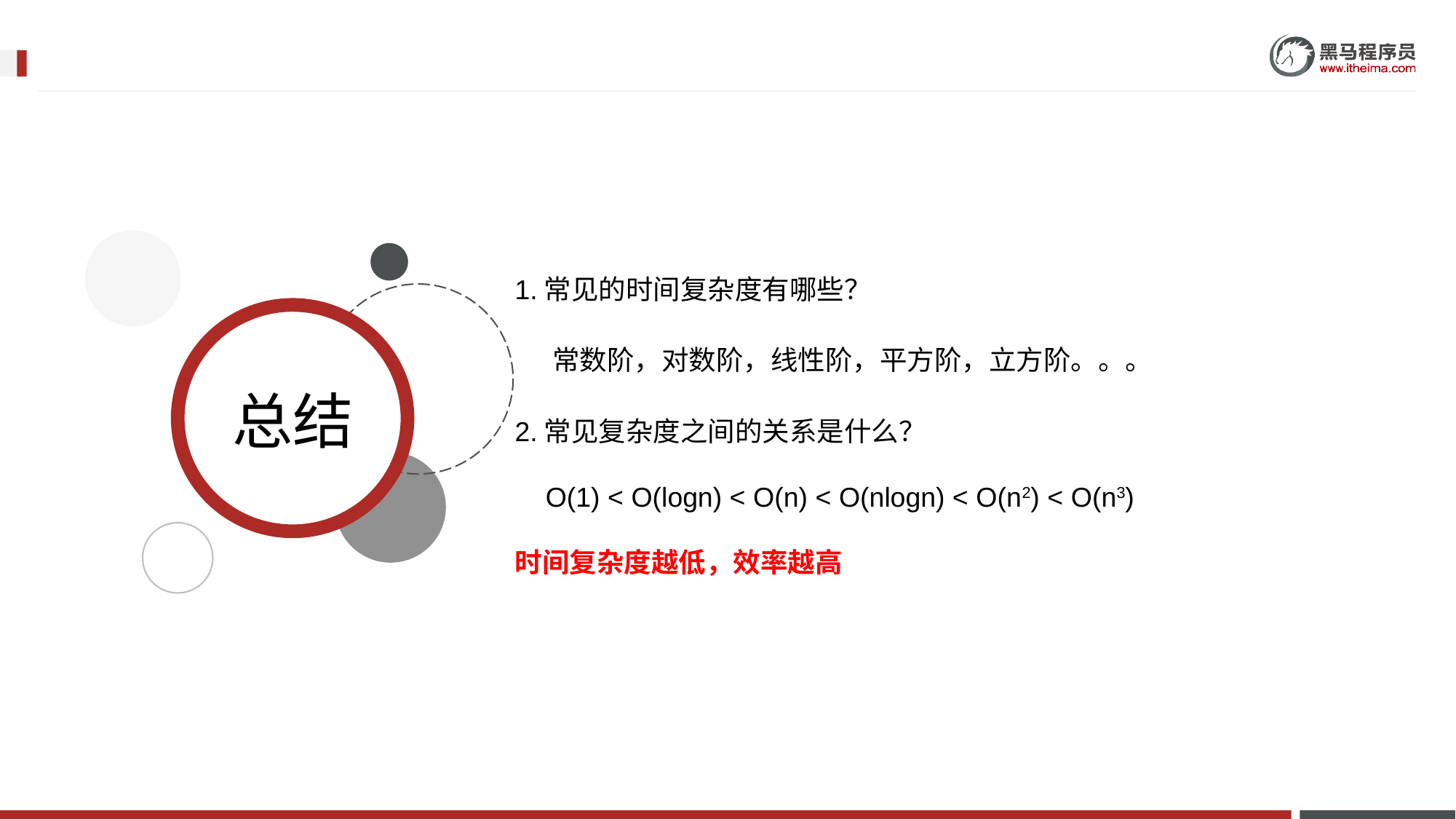

1.常见的时间复杂度有哪些？
     常数阶，对数阶，线性阶，平方阶，立方阶。。。
2.常见复杂度之间的关系是什么？
    O(1) < O(logn) < O(n) < O(nlogn) < O(n2) < O(n3)
时间复杂度越低，效率越高